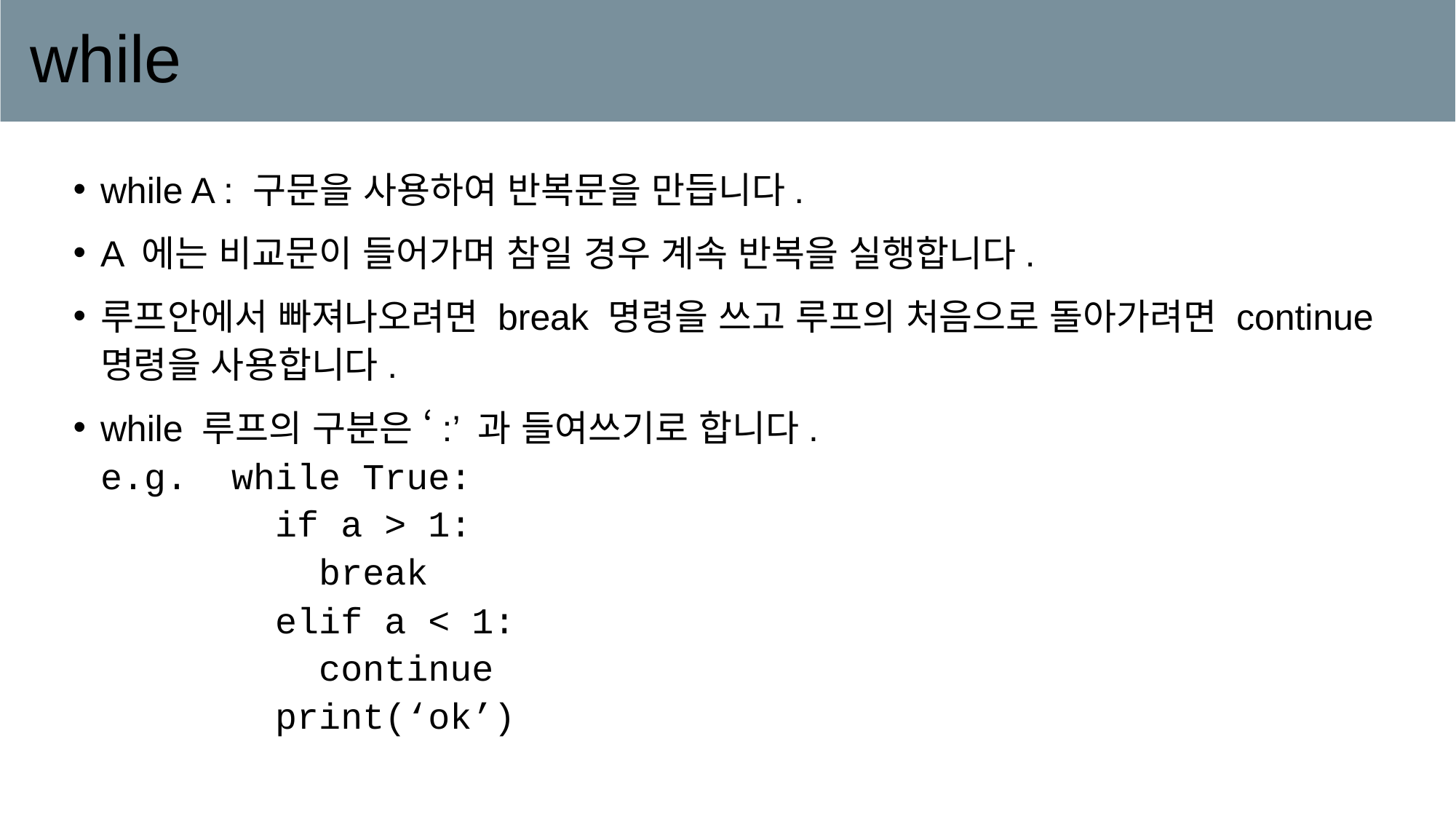

# while
while A : 구문을 사용하여 반복문을 만듭니다.
A 에는 비교문이 들어가며 참일 경우 계속 반복을 실행합니다.
루프안에서 빠져나오려면 break 명령을 쓰고 루프의 처음으로 돌아가려면 continue 명령을 사용합니다.
while 루프의 구분은 ‘:’ 과 들여쓰기로 합니다.
e.g.  while True:
        if a > 1:
          break
        elif a < 1:
          continue
        print(‘ok’)